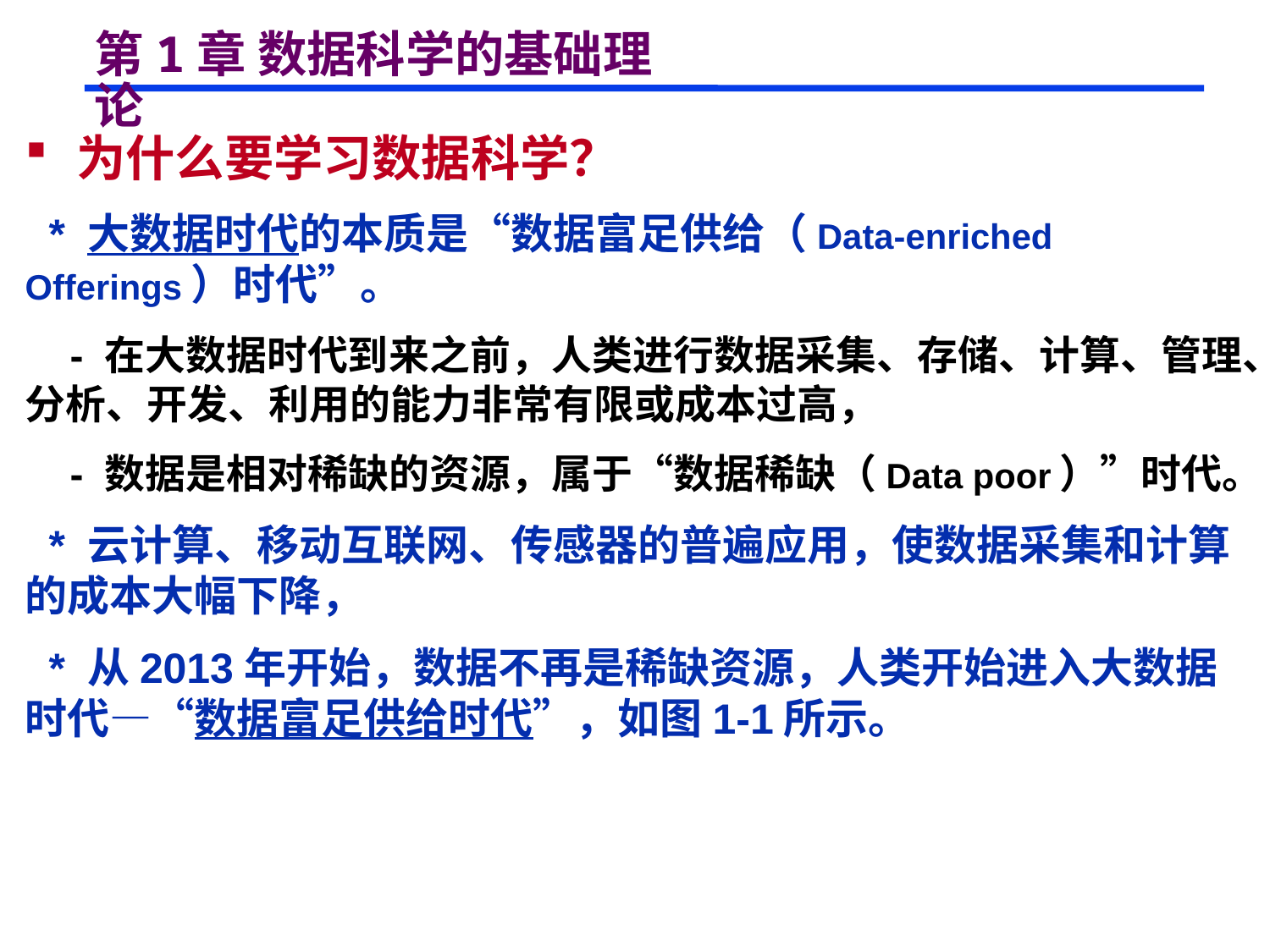

# 第1章 数据科学的基础理论
 为什么要学习数据科学？
  * 大数据时代的本质是“数据富足供给（Data-enriched Offerings）时代”。
    - 在大数据时代到来之前，人类进行数据采集、存储、计算、管理、分析、开发、利用的能力非常有限或成本过高，
    - 数据是相对稀缺的资源，属于“数据稀缺（Data poor）”时代。
  * 云计算、移动互联网、传感器的普遍应用，使数据采集和计算的成本大幅下降，
  * 从2013年开始，数据不再是稀缺资源，人类开始进入大数据时代—“数据富足供给时代”，如图1-1所示。